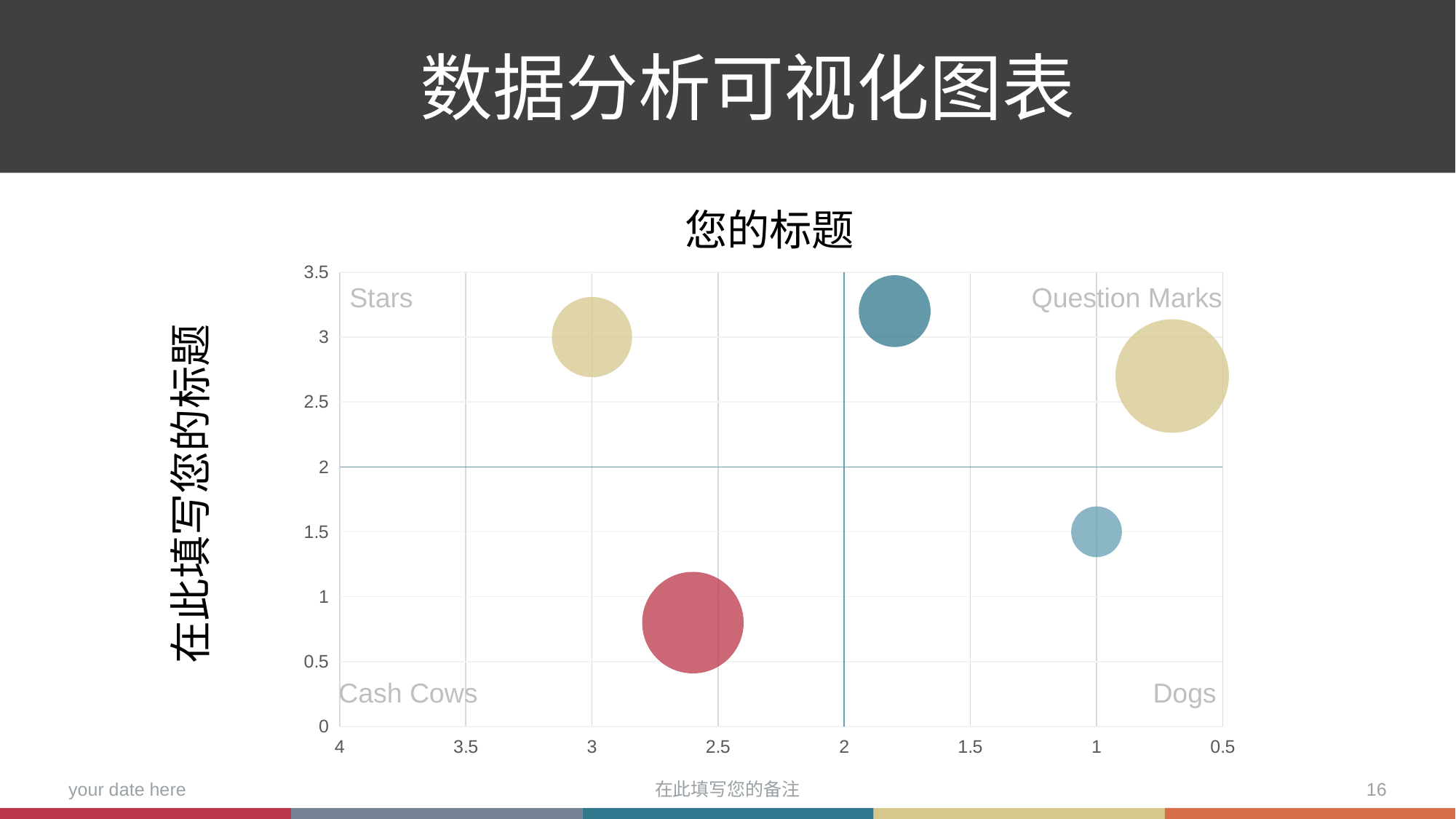

数据分析可视化图表
您的标题

### Chart

| Category |  |
|---|---|
Stars
Question Marks
在此填写您的标题
Cash Cows
Dogs
your date here
在此填写您的备注
16